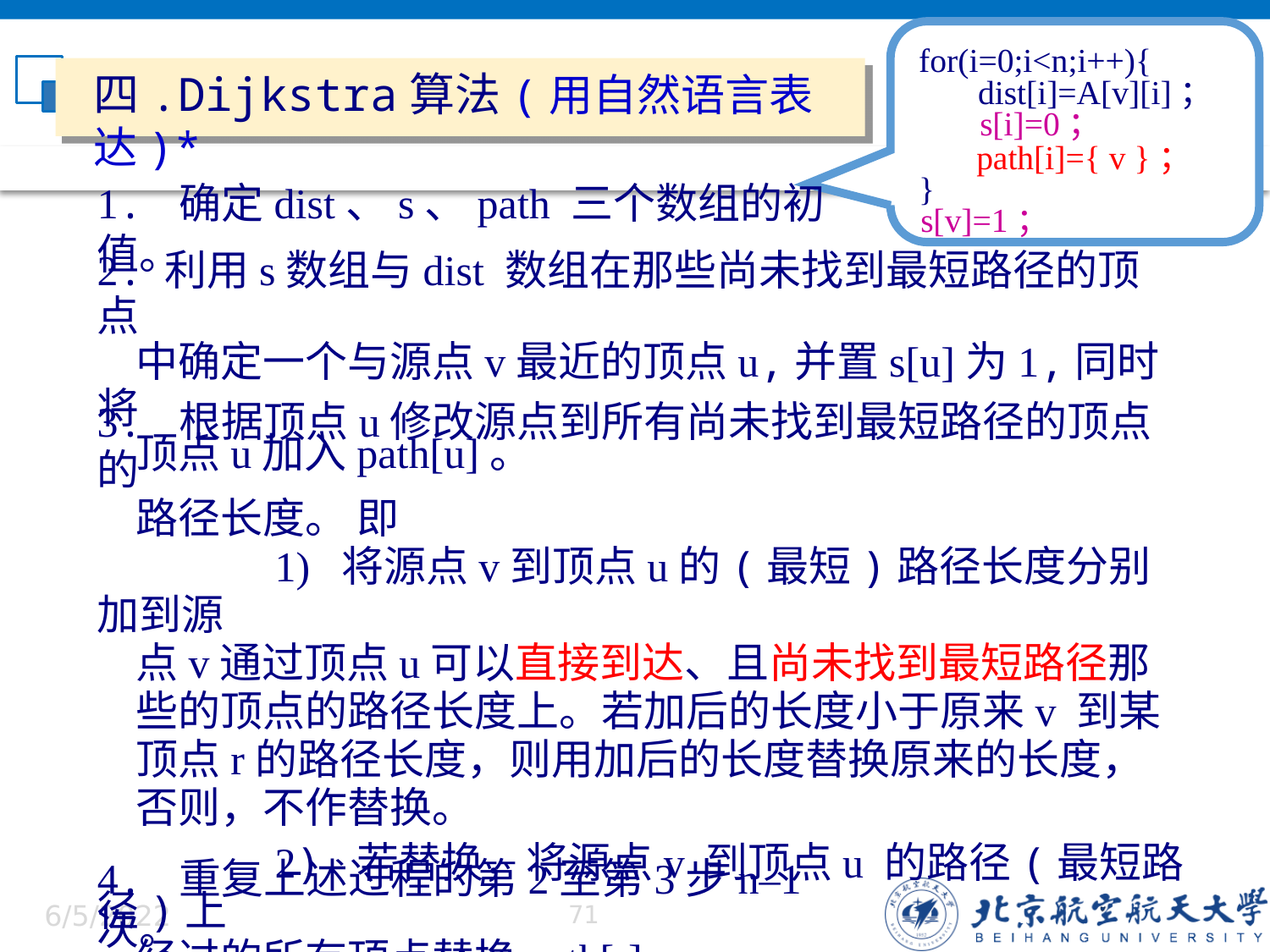

for(i=0;i<n;i++){
       dist[i]=A[v][i]；

}

四.Dijkstra算法(用自然语言表达)*
       s[i]=0；

s[v]=1；
       path[i]={ v }；
1. 确定dist、s、path 三个数组的初值。
2. 利用s数组与dist 数组在那些尚未找到最短路径的顶点
   中确定一个与源点v最近的顶点u,并置s[u]为1,同时将
   顶点u加入path[u]。
3. 根据顶点u修改源点到所有尚未找到最短路径的顶点的
   路径长度。 即
       1)  将源点v到顶点u的(最短)路径长度分别加到源
   点v通过顶点u可以直接到达、且尚未找到最短路径那
   些的顶点的路径长度上。若加后的长度小于原来v 到某
   顶点r的路径长度，则用加后的长度替换原来的长度，
   否则，不作替换。
       2) 若替换，将源点v 到顶点u 的路径(最短路径)上
   经过的所有顶点替换path[r]。
4. 重复上述过程的第2至第3步n–1 次。
6/5/2022
71